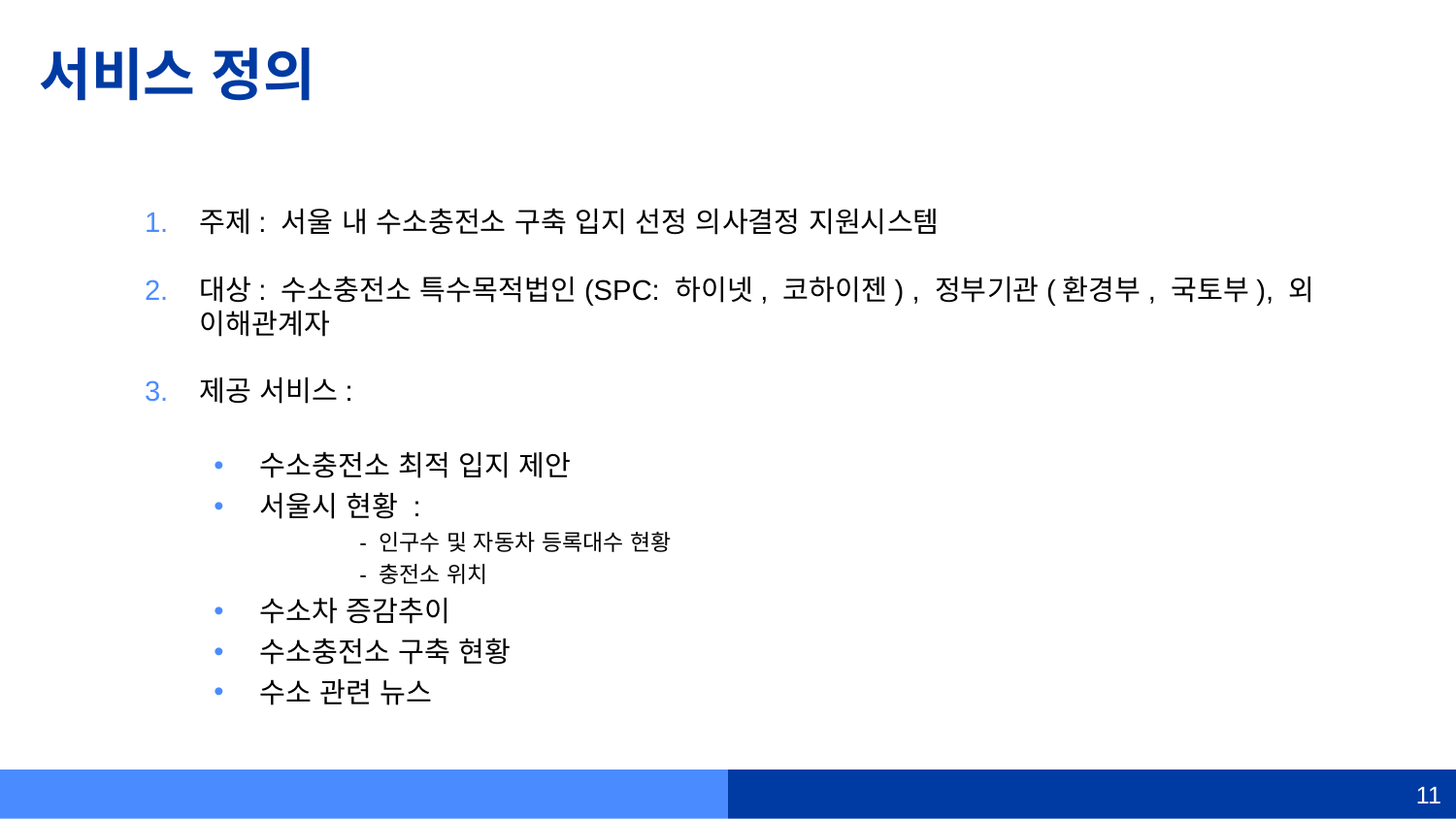

# 서비스 정의
주제: 서울 내 수소충전소 구축 입지 선정 의사결정 지원시스템

대상: 수소충전소 특수목적법인(SPC: 하이넷, 코하이젠) , 정부기관(환경부, 국토부), 외 이해관계자
제공 서비스:

수소충전소 최적 입지 제안
서울시 현황 :
	- 인구수 및 자동차 등록대수 현황
	- 충전소 위치
수소차 증감추이
수소충전소 구축 현황
수소 관련 뉴스

11